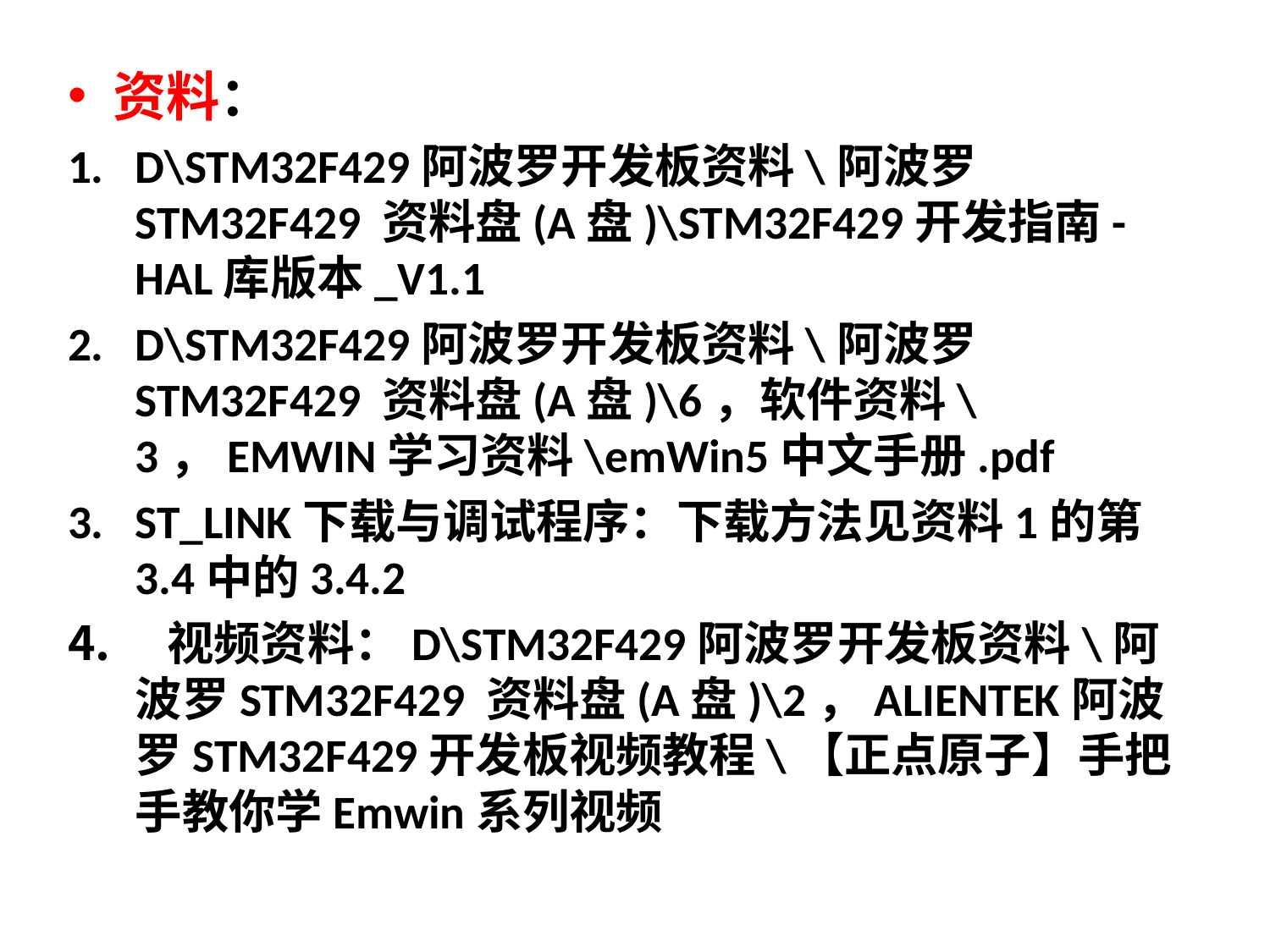

资料：
D\STM32F429阿波罗开发板资料\阿波罗STM32F429 资料盘(A盘)\STM32F429开发指南-HAL库版本_V1.1
D\STM32F429阿波罗开发板资料\阿波罗STM32F429 资料盘(A盘)\6，软件资料\3，EMWIN学习资料\emWin5中文手册.pdf
ST_LINK下载与调试程序：下载方法见资料1的第3.4中的3.4.2
  视频资料：D\STM32F429阿波罗开发板资料\阿波罗STM32F429 资料盘(A盘)\2，ALIENTEK阿波罗STM32F429开发板视频教程\【正点原子】手把手教你学Emwin系列视频